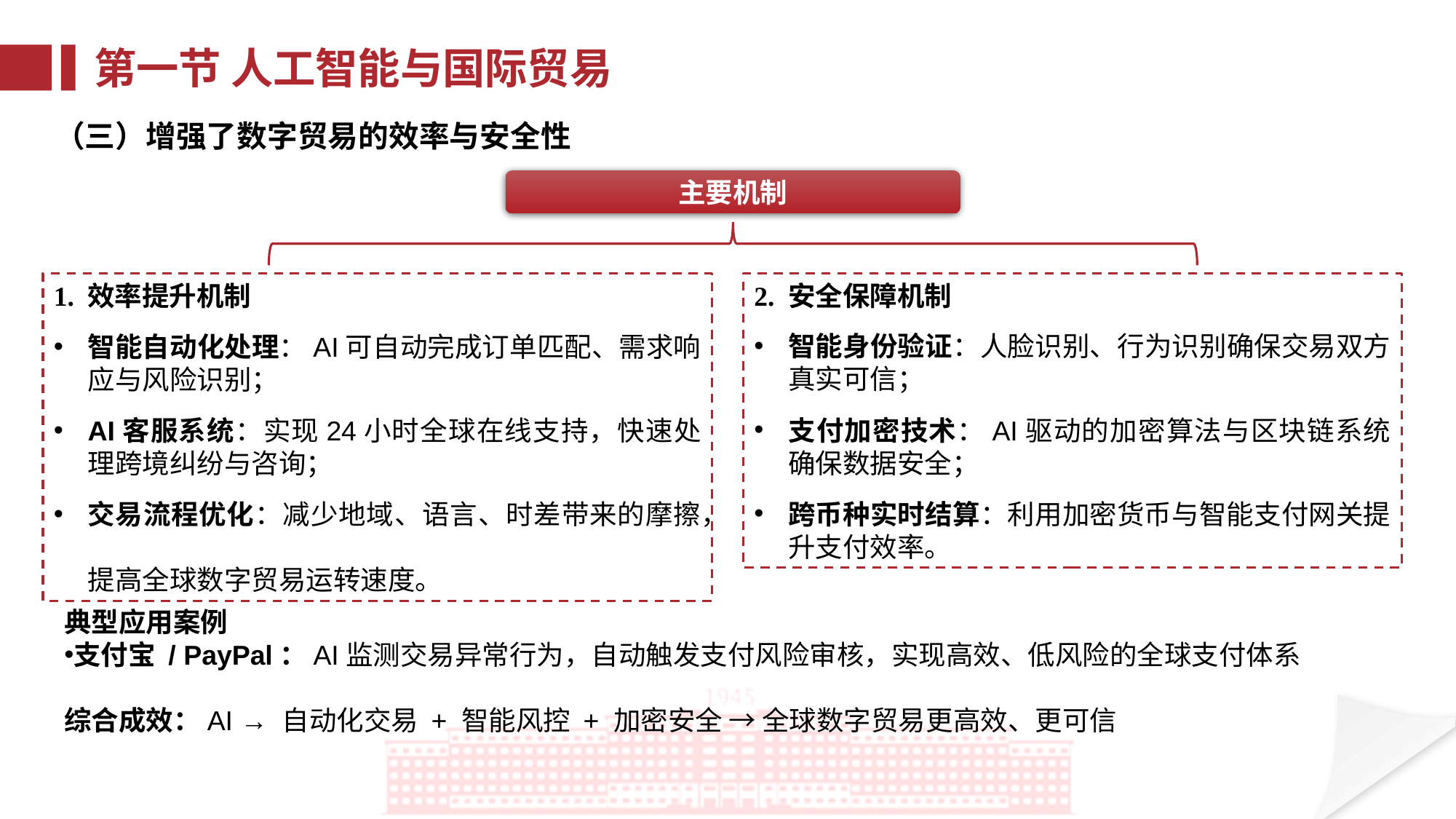

第一节 人工智能与国际贸易
（三）增强了数字贸易的效率与安全性
主要机制
2. 安全保障机制
智能身份验证：人脸识别、行为识别确保交易双方真实可信；
支付加密技术：AI驱动的加密算法与区块链系统确保数据安全；
跨币种实时结算：利用加密货币与智能支付网关提升支付效率。
1. 效率提升机制
智能自动化处理：AI可自动完成订单匹配、需求响应与风险识别；
AI客服系统：实现24小时全球在线支持，快速处理跨境纠纷与咨询；
交易流程优化：减少地域、语言、时差带来的摩擦，
提高全球数字贸易运转速度。
典型应用案例
支付宝 / PayPal：AI监测交易异常行为，自动触发支付风险审核，实现高效、低风险的全球支付体系

综合成效：AI → 自动化交易 + 智能风控 + 加密安全 → 全球数字贸易更高效、更可信